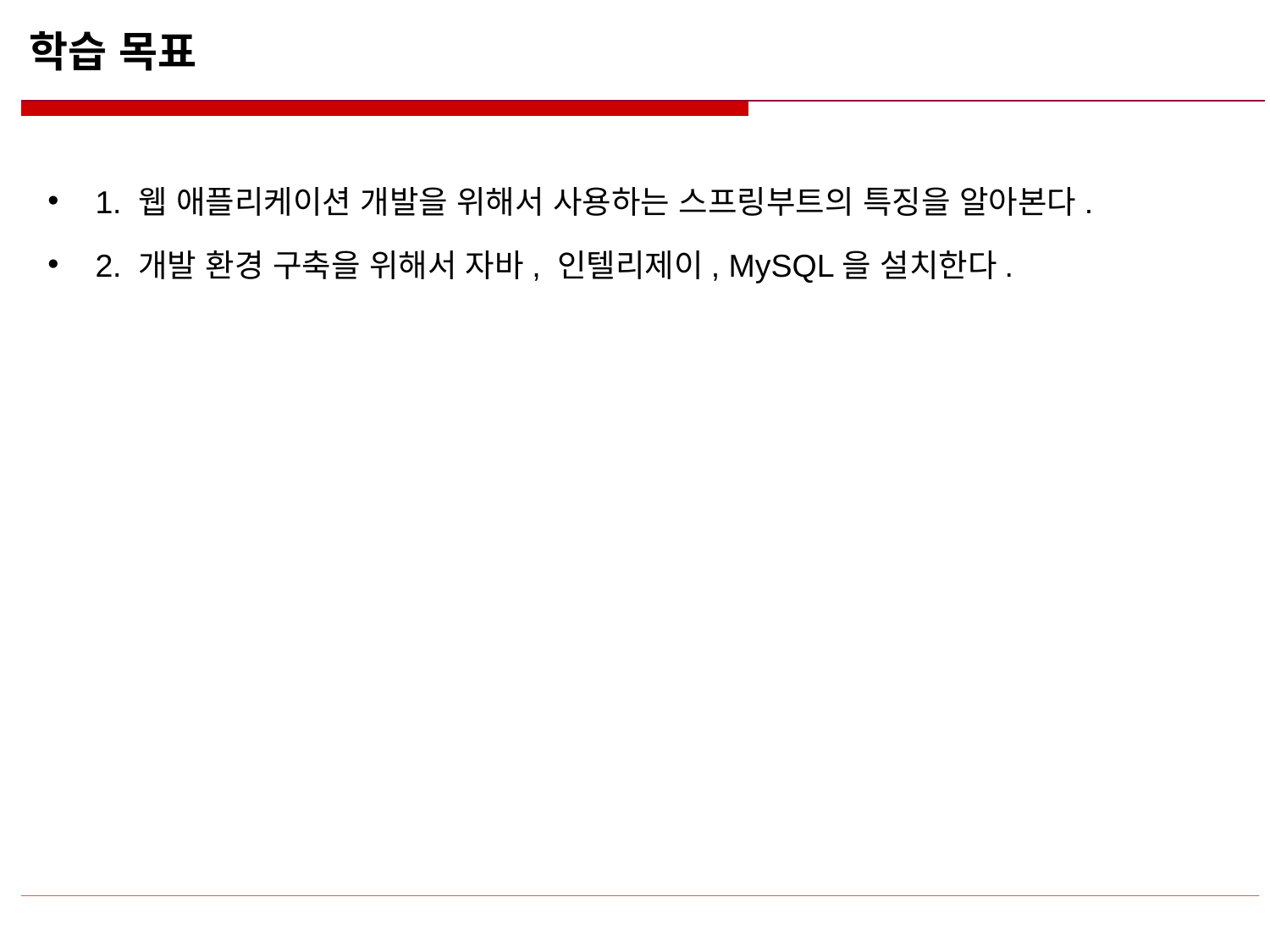

# 학습 목표
1. 웹 애플리케이션 개발을 위해서 사용하는 스프링부트의 특징을 알아본다.
2. 개발 환경 구축을 위해서 자바, 인텔리제이, MySQL을 설치한다.